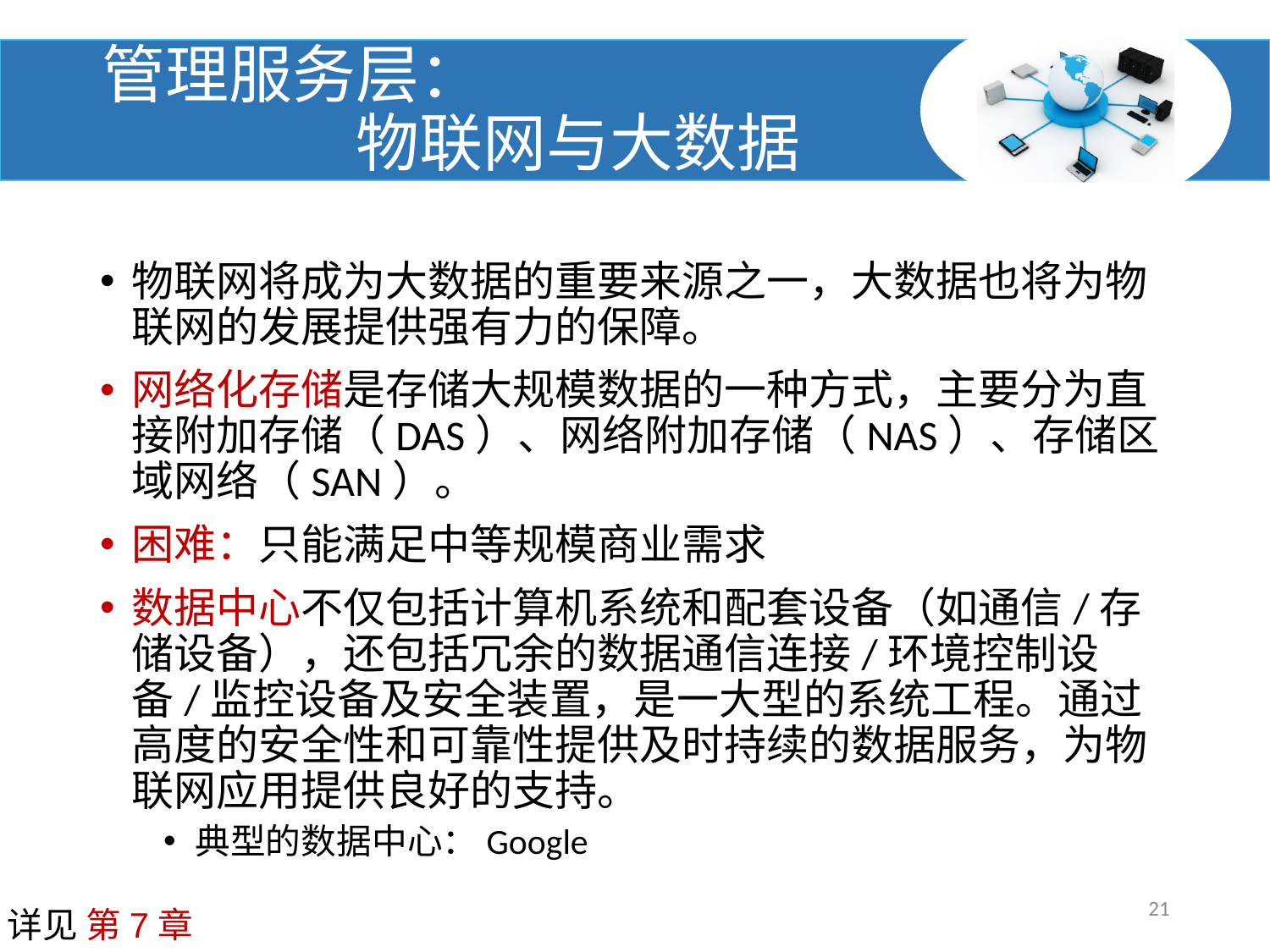

# 管理服务层： 物联网与大数据
物联网将成为大数据的重要来源之一，大数据也将为物联网的发展提供强有力的保障。
网络化存储是存储大规模数据的一种方式，主要分为直接附加存储（DAS）、网络附加存储（NAS）、存储区域网络（SAN）。
困难：只能满足中等规模商业需求
数据中心不仅包括计算机系统和配套设备（如通信/存储设备），还包括冗余的数据通信连接/环境控制设备/监控设备及安全装置，是一大型的系统工程。通过高度的安全性和可靠性提供及时持续的数据服务，为物联网应用提供良好的支持。
典型的数据中心：Google
21
详见 第7章